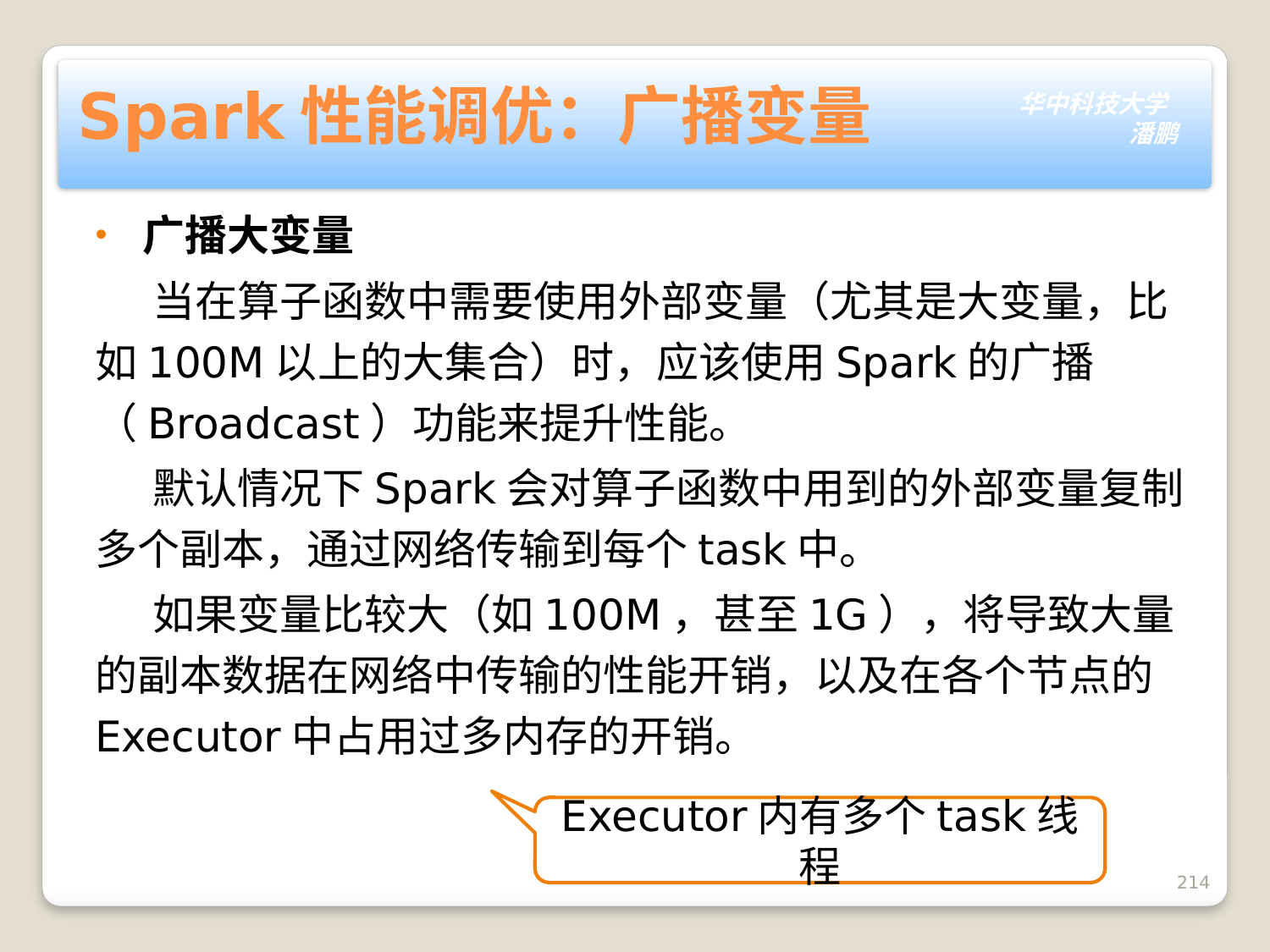

# Spark性能调优：广播变量
广播大变量
     当在算子函数中需要使用外部变量（尤其是大变量，比如100M以上的大集合）时，应该使用Spark的广播（Broadcast）功能来提升性能。
     默认情况下Spark会对算子函数中用到的外部变量复制多个副本，通过网络传输到每个task中。
     如果变量比较大（如100M，甚至1G），将导致大量的副本数据在网络中传输的性能开销，以及在各个节点的Executor中占用过多内存的开销。
Executor内有多个task线程
214